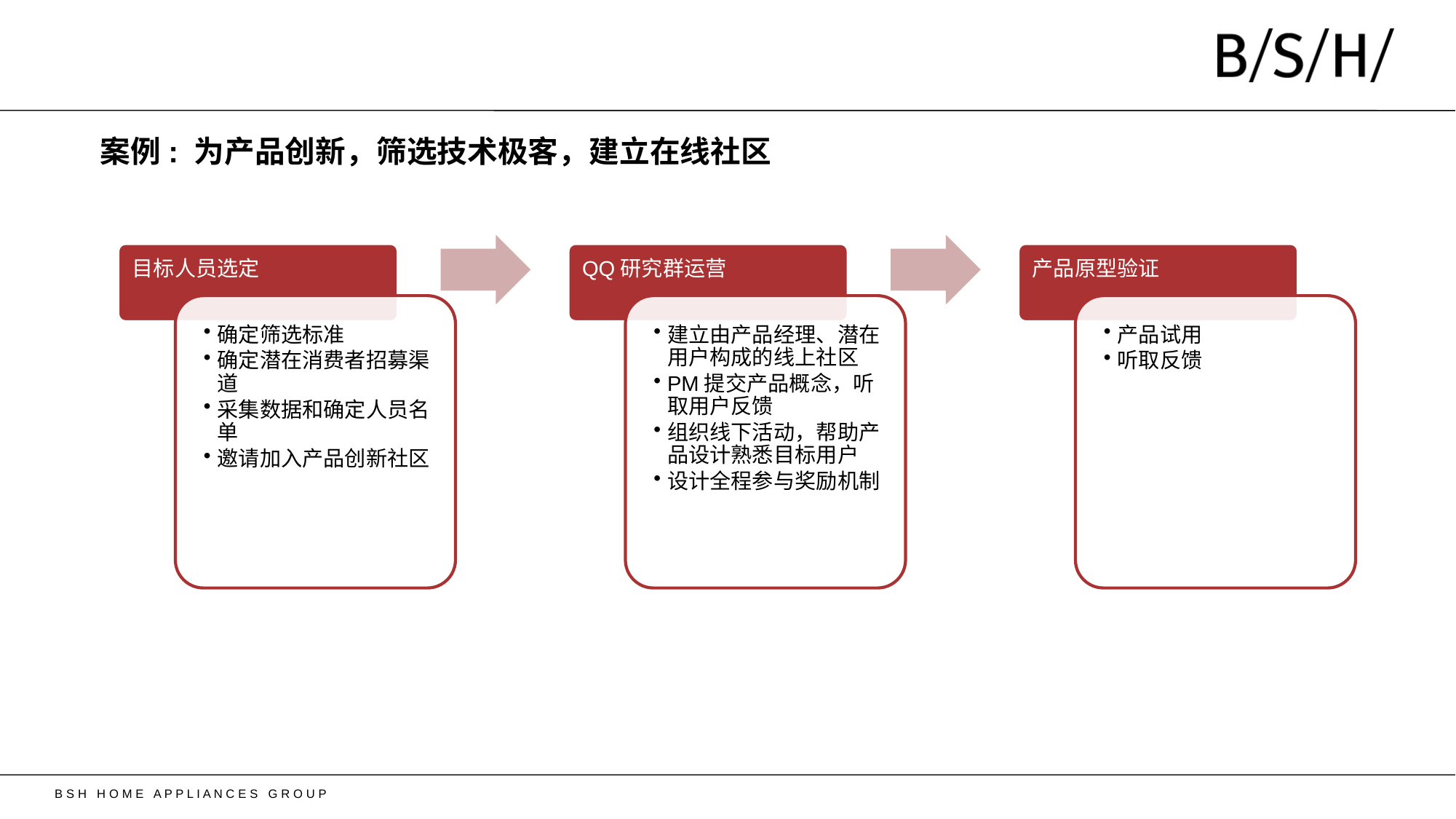

# 案例: 为产品创新，筛选技术极客，建立在线社区
目标人员选定
确定筛选标准
确定潜在消费者招募渠道
采集数据和确定人员名单
邀请加入产品创新社区

QQ研究群运营
建立由产品经理、潜在用户构成的线上社区
PM提交产品概念，听取用户反馈
组织线下活动，帮助产品设计熟悉目标用户
设计全程参与奖励机制

产品原型验证
产品试用
听取反馈